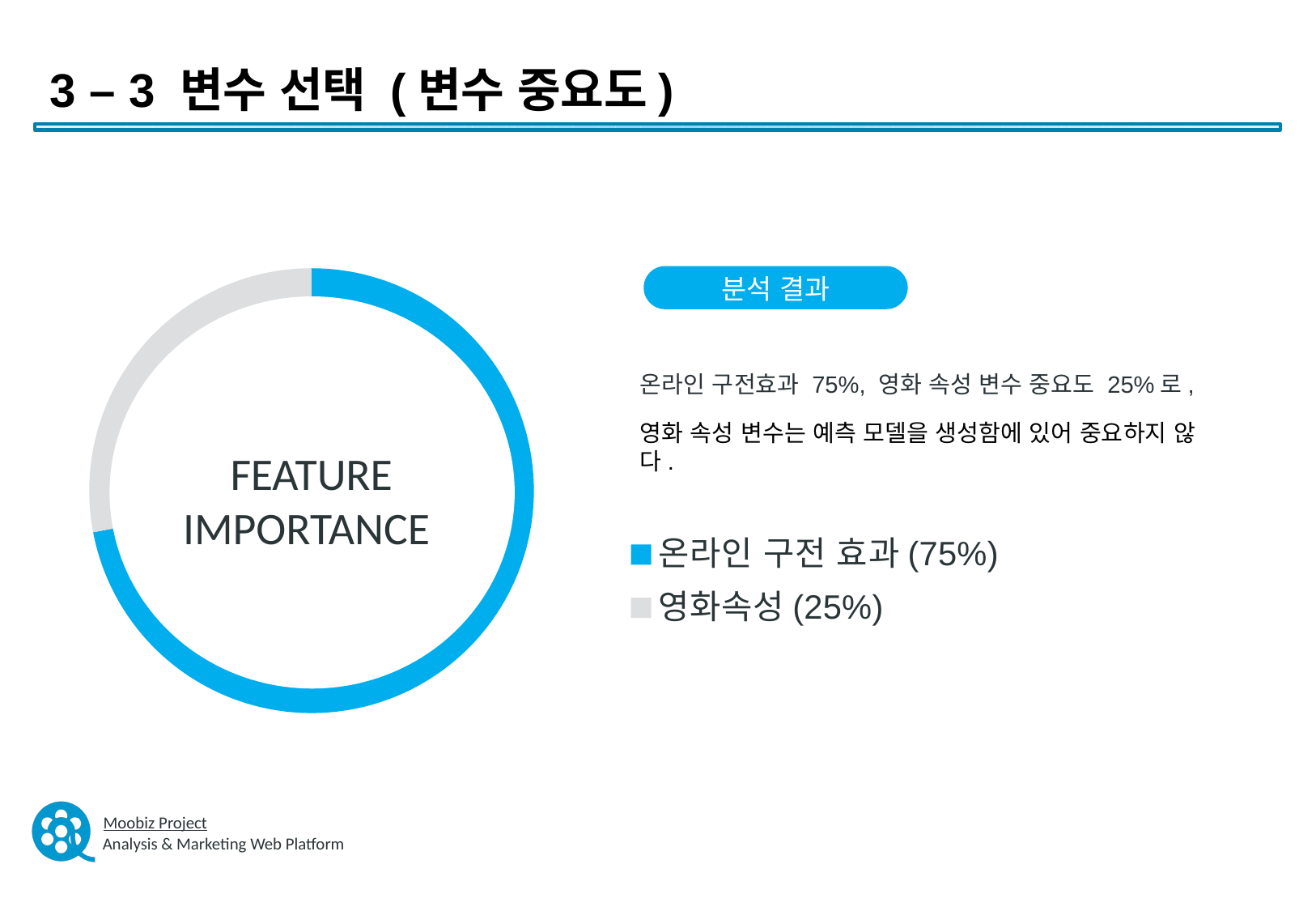

3 – 3 변수 선택 (변수 중요도)

### Chart

| Category | 중요도 |
|---|---|
| 온라인 구전 효과(75%) | 72.0 |
| 영화속성(25%) | 28.0 |

분석 결과
온라인 구전효과 75%, 영화 속성 변수 중요도 25%로,
영화 속성 변수는 예측 모델을 생성함에 있어 중요하지 않다.
Feature importance